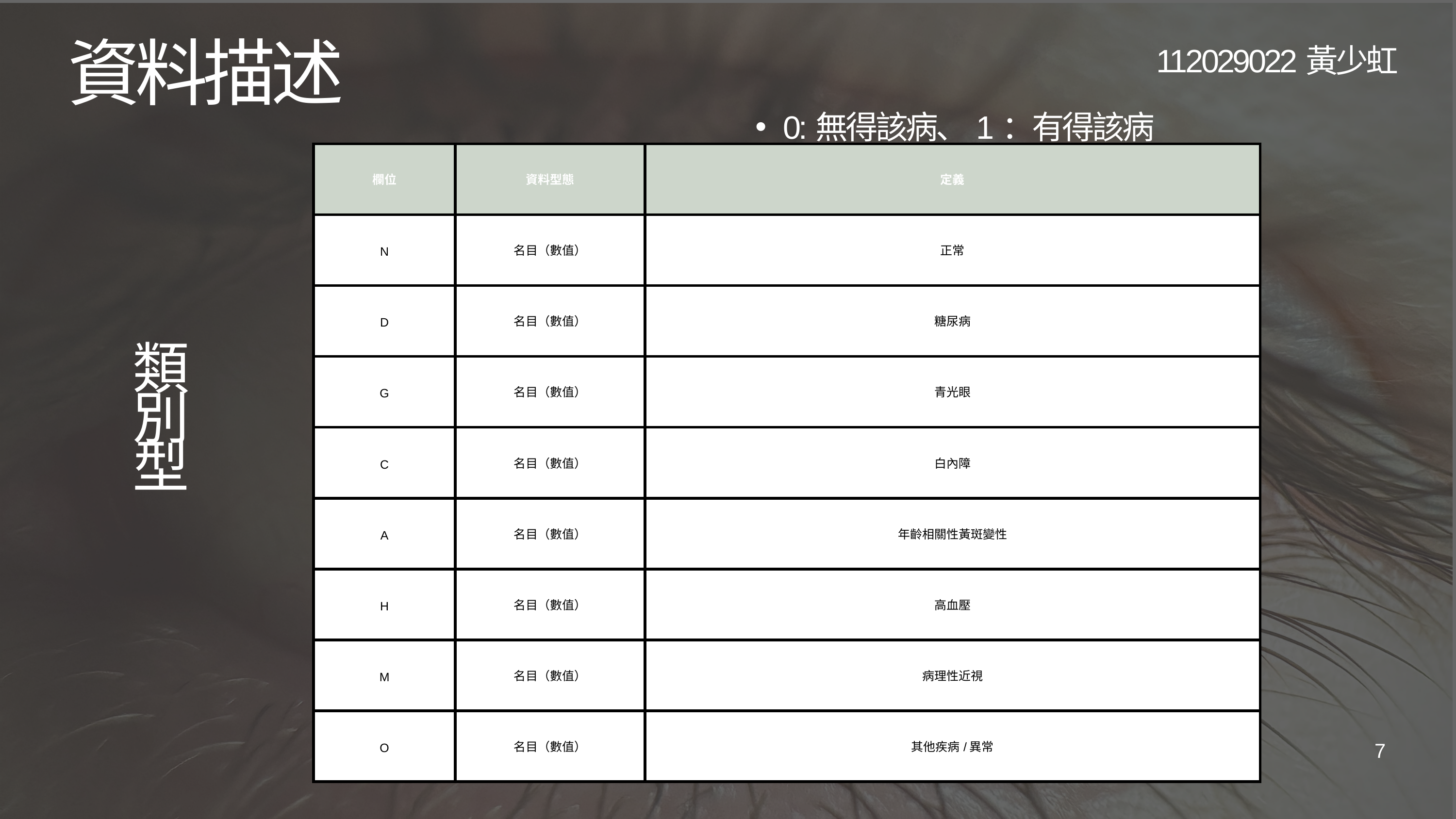

112029022黃少虹
資料描述
0:無得該病、1：有得該病
| 欄位 | 資料型態 | 定義 |
| --- | --- | --- |
| N | 名目（數值） | 正常 |
| D | 名目（數值） | 糖尿病 |
| G | 名目（數值） | 青光眼 |
| C | 名目（數值） | 白內障 |
| A | 名目（數值） | 年齡相關性黃斑變性 |
| H | 名目（數值） | 高血壓 |
| M | 名目（數值） | 病理性近視 |
| O | 名目（數值） | 其他疾病/異常 |
類別型
7